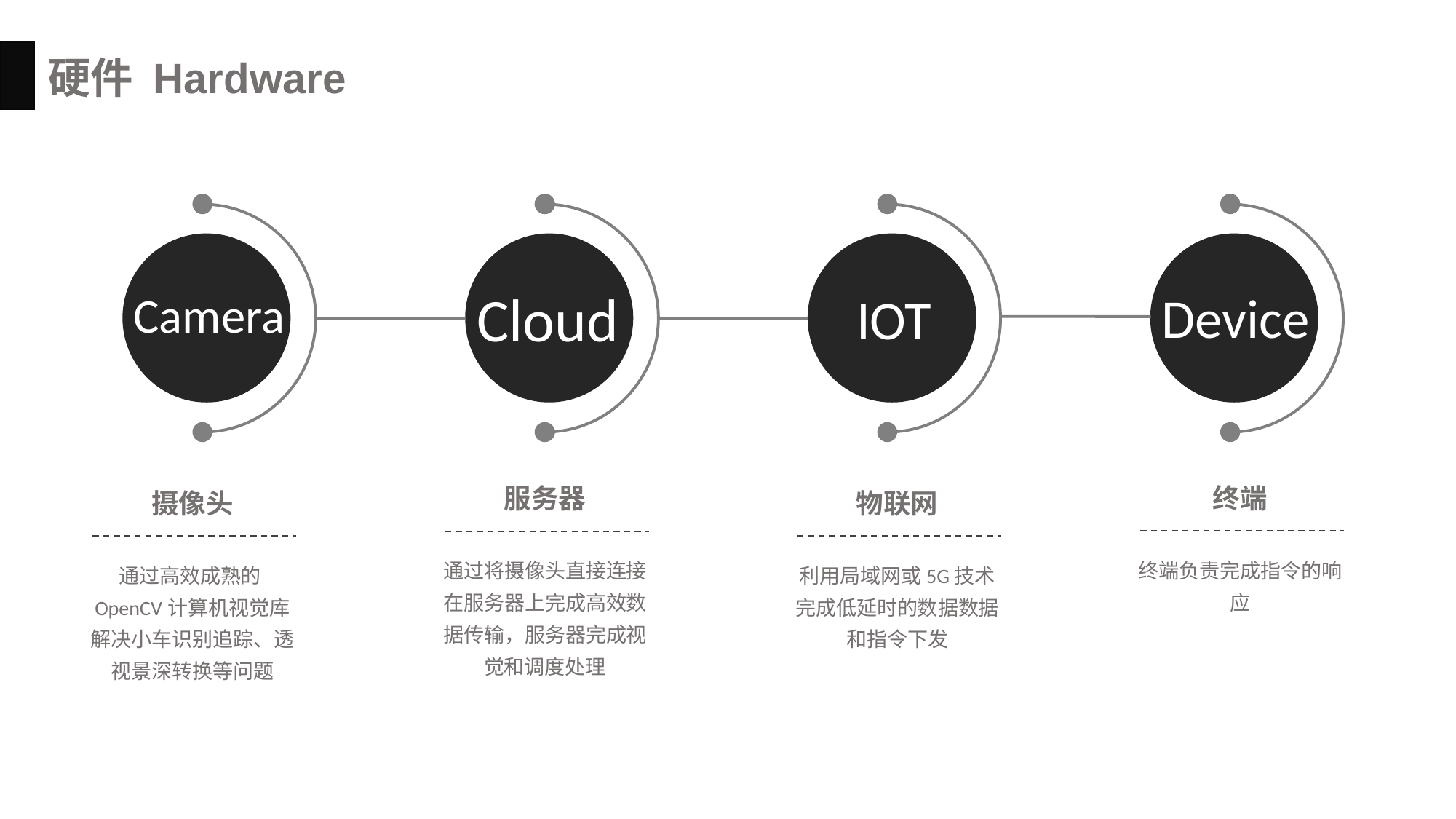

硬件 Hardware

Cloud

IOT

Device

Camera
终端
终端负责完成指令的响应
服务器
通过将摄像头直接连接在服务器上完成高效数据传输，服务器完成视觉和调度处理
摄像头
通过高效成熟的OpenCV计算机视觉库解决小车识别追踪、透视景深转换等问题
物联网
利用局域网或5G技术完成低延时的数据数据和指令下发